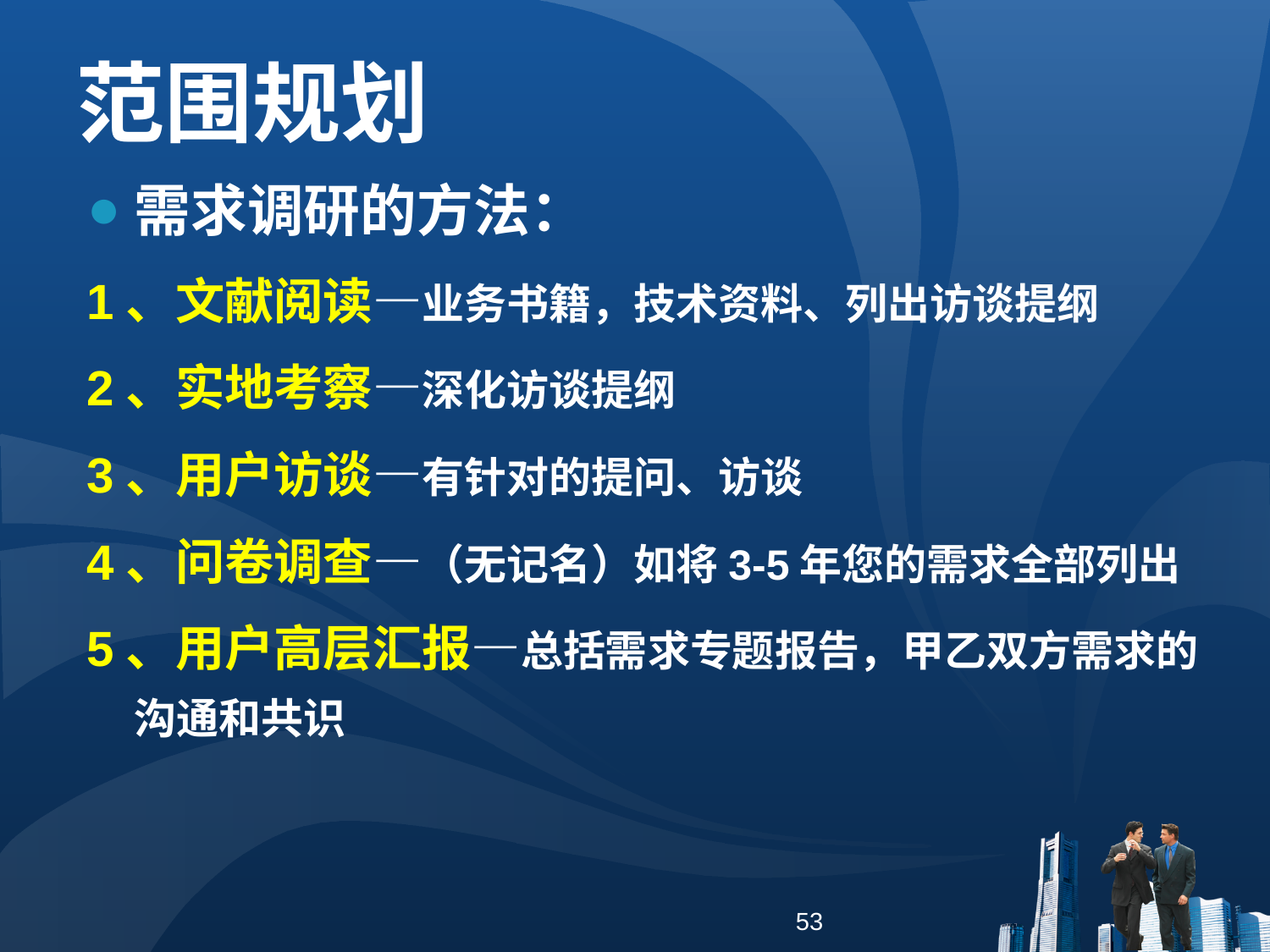

范围规划
需求调研的方法：
1、文献阅读—业务书籍，技术资料、列出访谈提纲
2、实地考察—深化访谈提纲
3、用户访谈—有针对的提问、访谈
4、问卷调查—（无记名）如将3-5年您的需求全部列出
5、用户高层汇报—总括需求专题报告，甲乙双方需求的沟通和共识

53